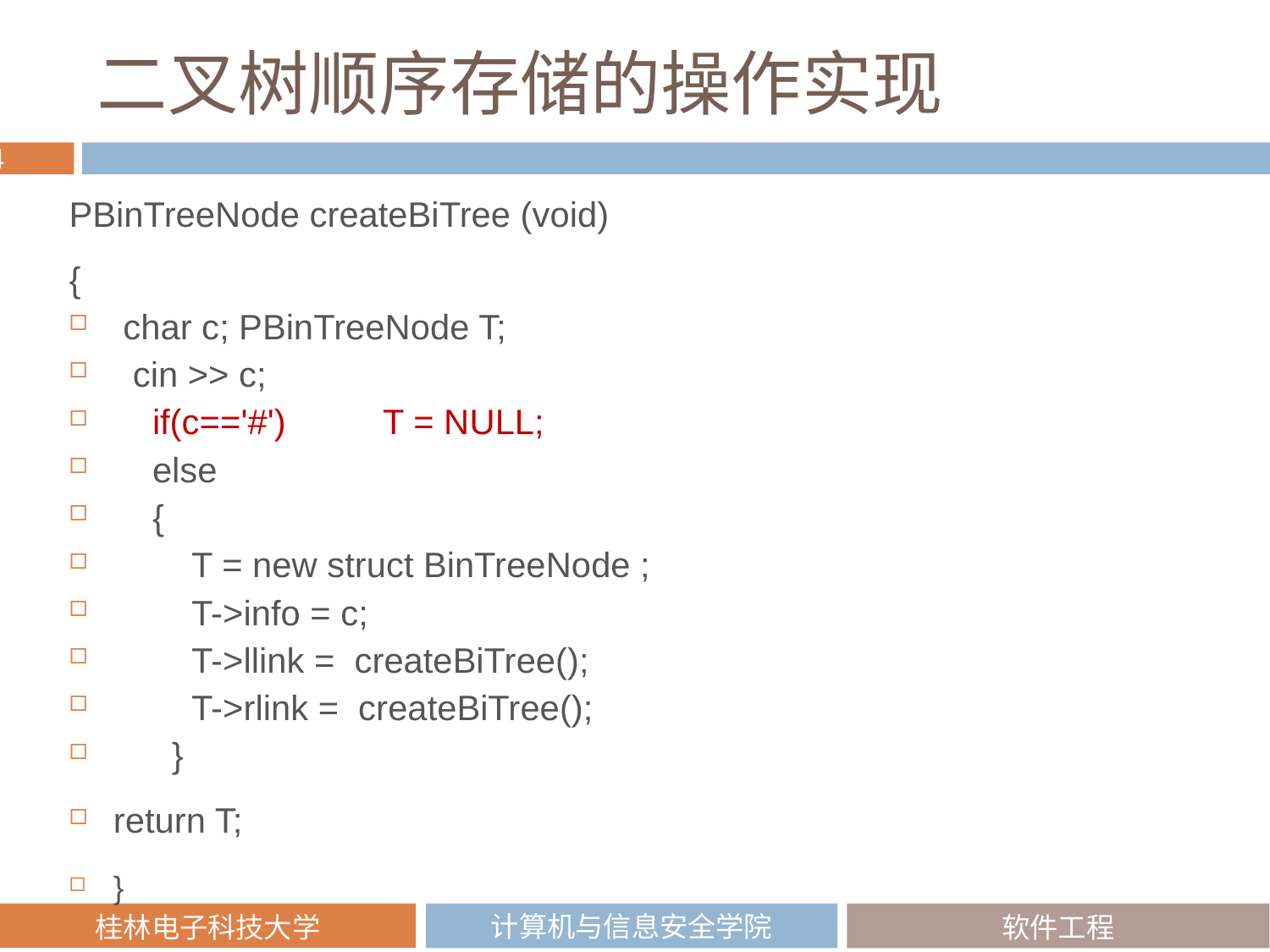

# 二叉树顺序存储的操作实现
PBinTreeNode createBiTree (void)
{
 char c; PBinTreeNode T;
  cin >> c;
    if(c=='#')          T = NULL;
    else
    {
        T = new struct BinTreeNode ;
        T->info = c;
        T->llink =  createBiTree();
        T->rlink =  createBiTree();
      }
return T;
}

}